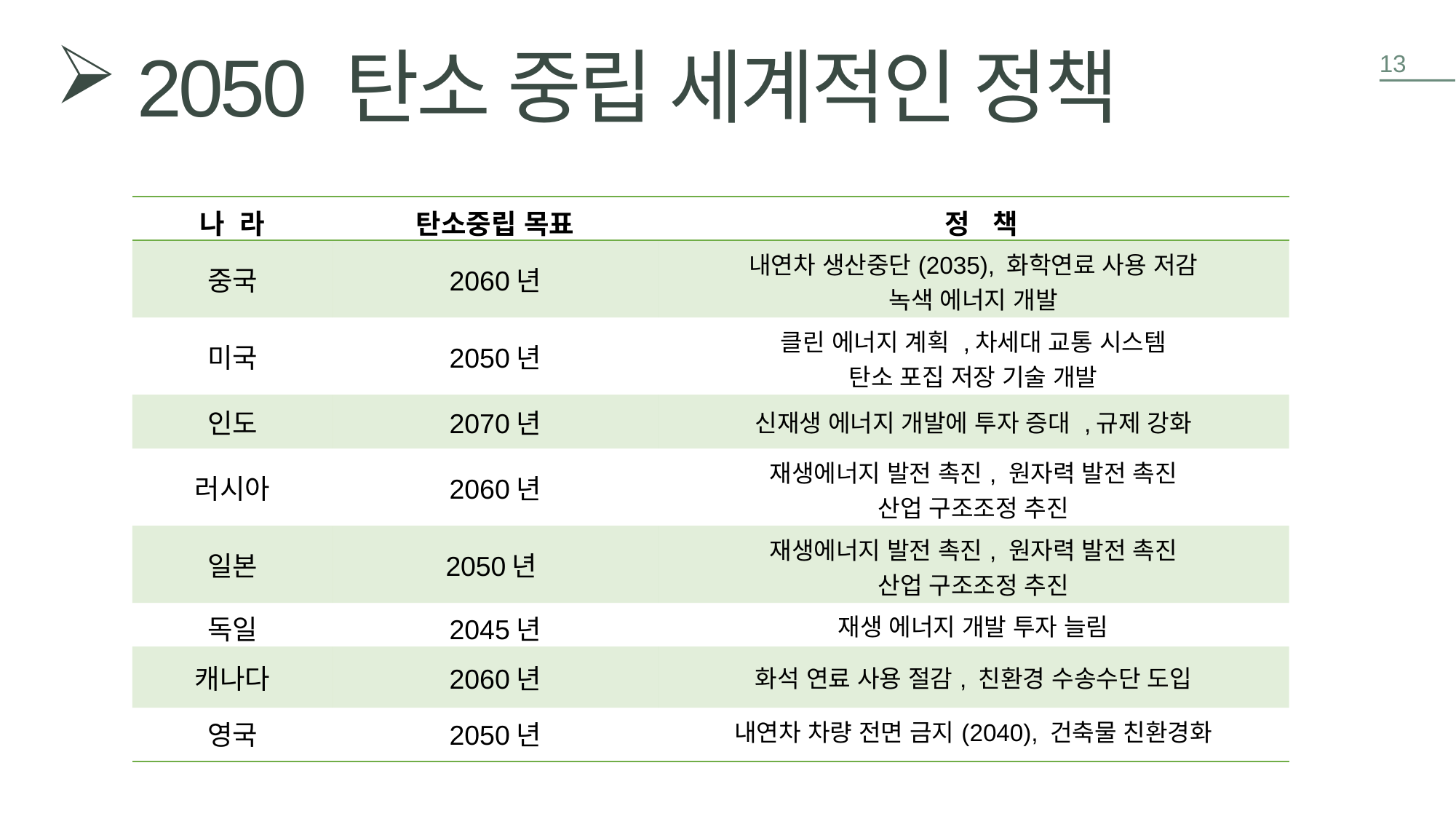

13
2050 탄소 중립 세계적인 정책

| 나 라 | 탄소중립 목표 | 정 책 |
| --- | --- | --- |
| 중국 | 2060년 | 내연차 생산중단(2035), 화학연료 사용 저감 녹색 에너지 개발 |
| 미국 | 2050년 | 클린 에너지 계획 ,차세대 교통 시스템 탄소 포집 저장 기술 개발 |
| 인도 | 2070년 | 신재생 에너지 개발에 투자 증대 ,규제 강화 |
| 러시아 | 2060년 | 재생에너지 발전 촉진, 원자력 발전 촉진 산업 구조조정 추진 |
| 일본 | 2050년 | 재생에너지 발전 촉진, 원자력 발전 촉진 산업 구조조정 추진 |
| 독일 | 2045년 | 재생 에너지 개발 투자 늘림 |
| 캐나다 | 2060년 | 화석 연료 사용 절감, 친환경 수송수단 도입 |
| 영국 | 2050년 | 내연차 차량 전면 금지(2040), 건축물 친환경화 |